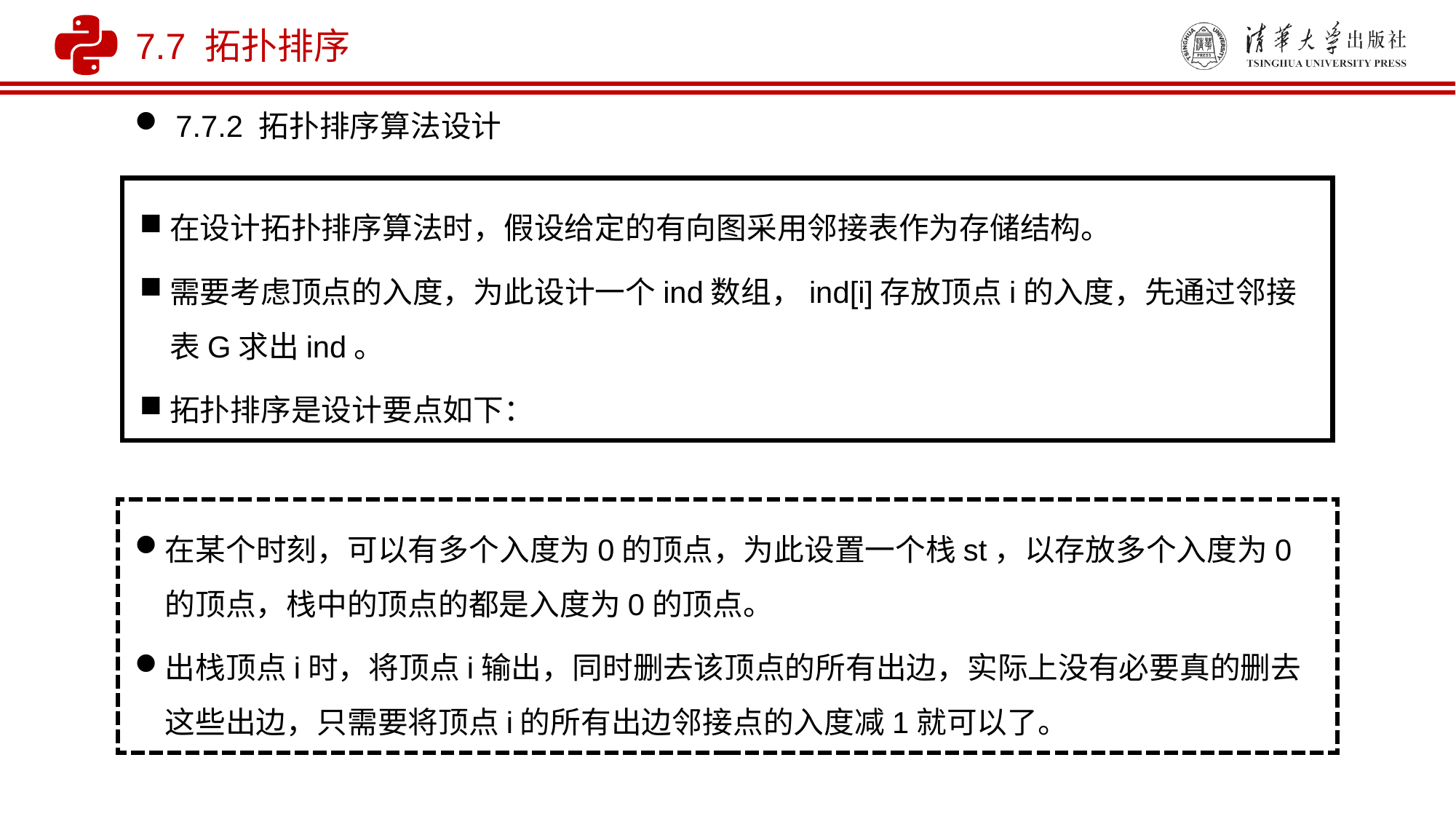

7.7 拓扑排序
7.7.2 拓扑排序算法设计
在设计拓扑排序算法时，假设给定的有向图采用邻接表作为存储结构。
需要考虑顶点的入度，为此设计一个ind数组，ind[i]存放顶点i的入度，先通过邻接表G求出ind。
拓扑排序是设计要点如下：
在某个时刻，可以有多个入度为0的顶点，为此设置一个栈st，以存放多个入度为0的顶点，栈中的顶点的都是入度为0的顶点。
出栈顶点i时，将顶点i输出，同时删去该顶点的所有出边，实际上没有必要真的删去这些出边，只需要将顶点i的所有出边邻接点的入度减1就可以了。